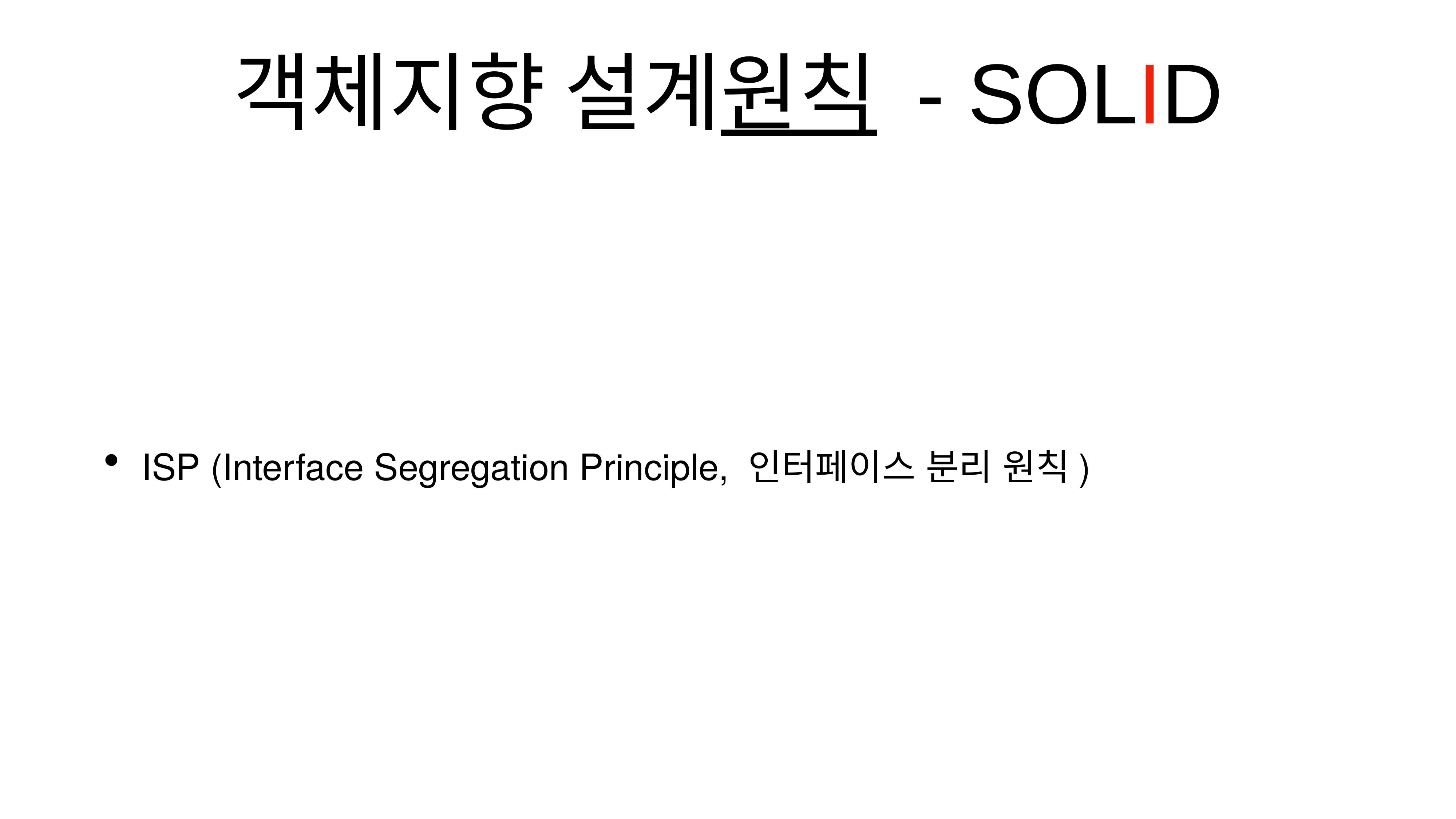

# 객체지향 설계원칙 - SOLID
ISP (Interface Segregation Principle, 인터페이스 분리 원칙)